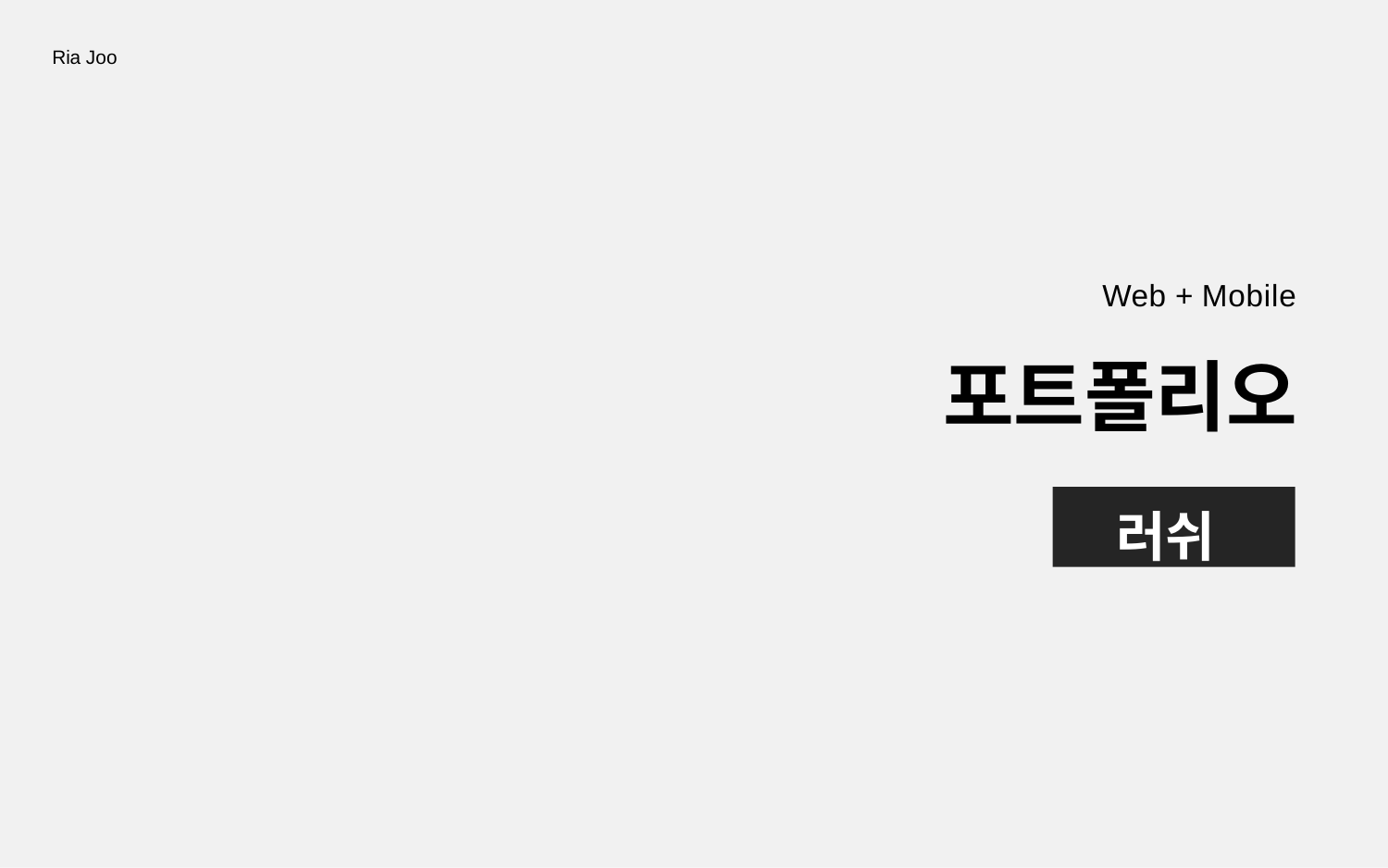

Ria Joo
Web + Mobile
# 포트폴리오
러쉬